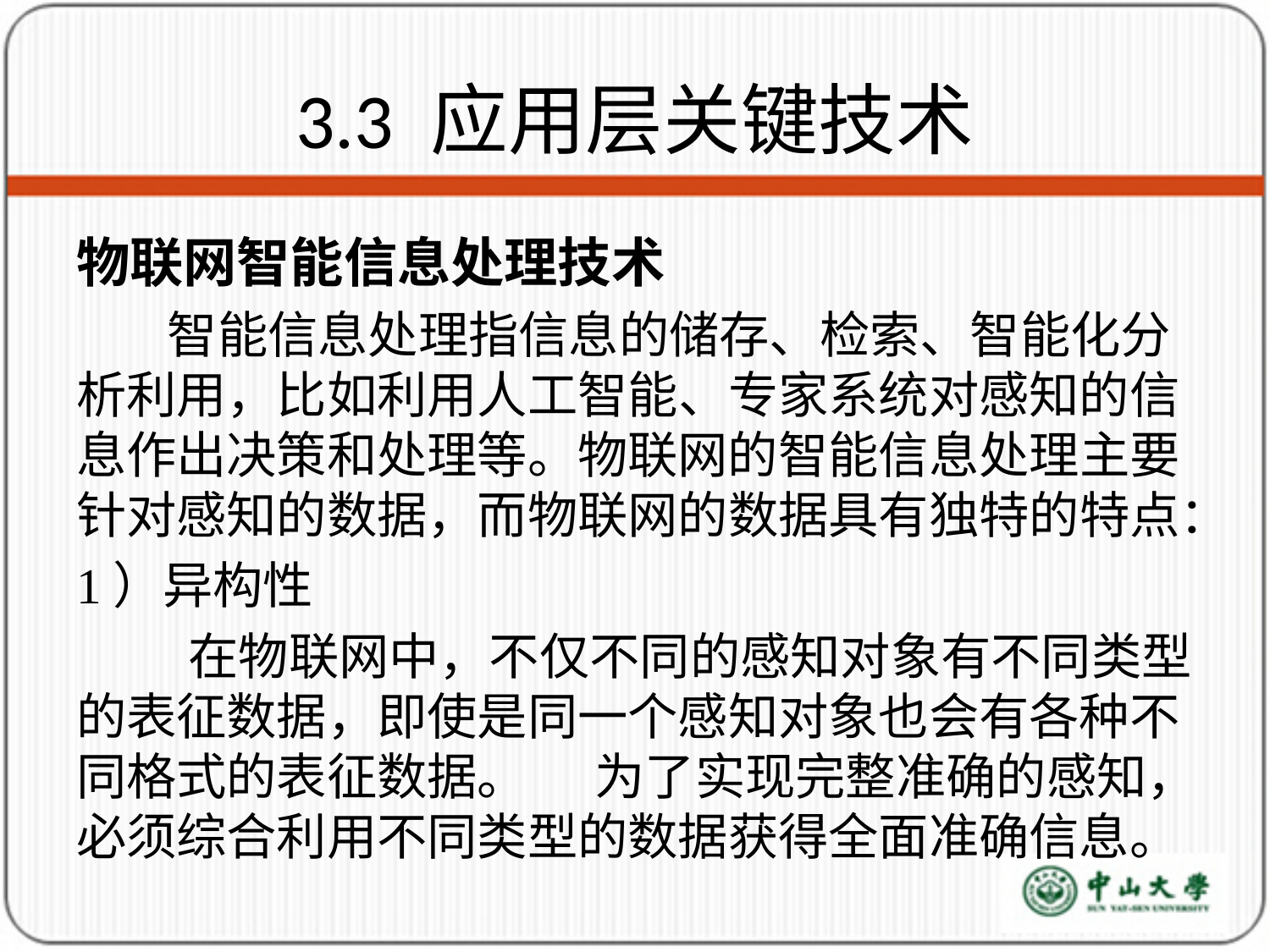

# 3.3 应用层关键技术
物联网智能信息处理技术
       智能信息处理指信息的储存、检索、智能化分析利用，比如利用人工智能、专家系统对感知的信息作出决策和处理等。物联网的智能信息处理主要针对感知的数据，而物联网的数据具有独特的特点：
1）异构性
         在物联网中，不仅不同的感知对象有不同类型的表征数据，即使是同一个感知对象也会有各种不同格式的表征数据。      为了实现完整准确的感知，必须综合利用不同类型的数据获得全面准确信息。